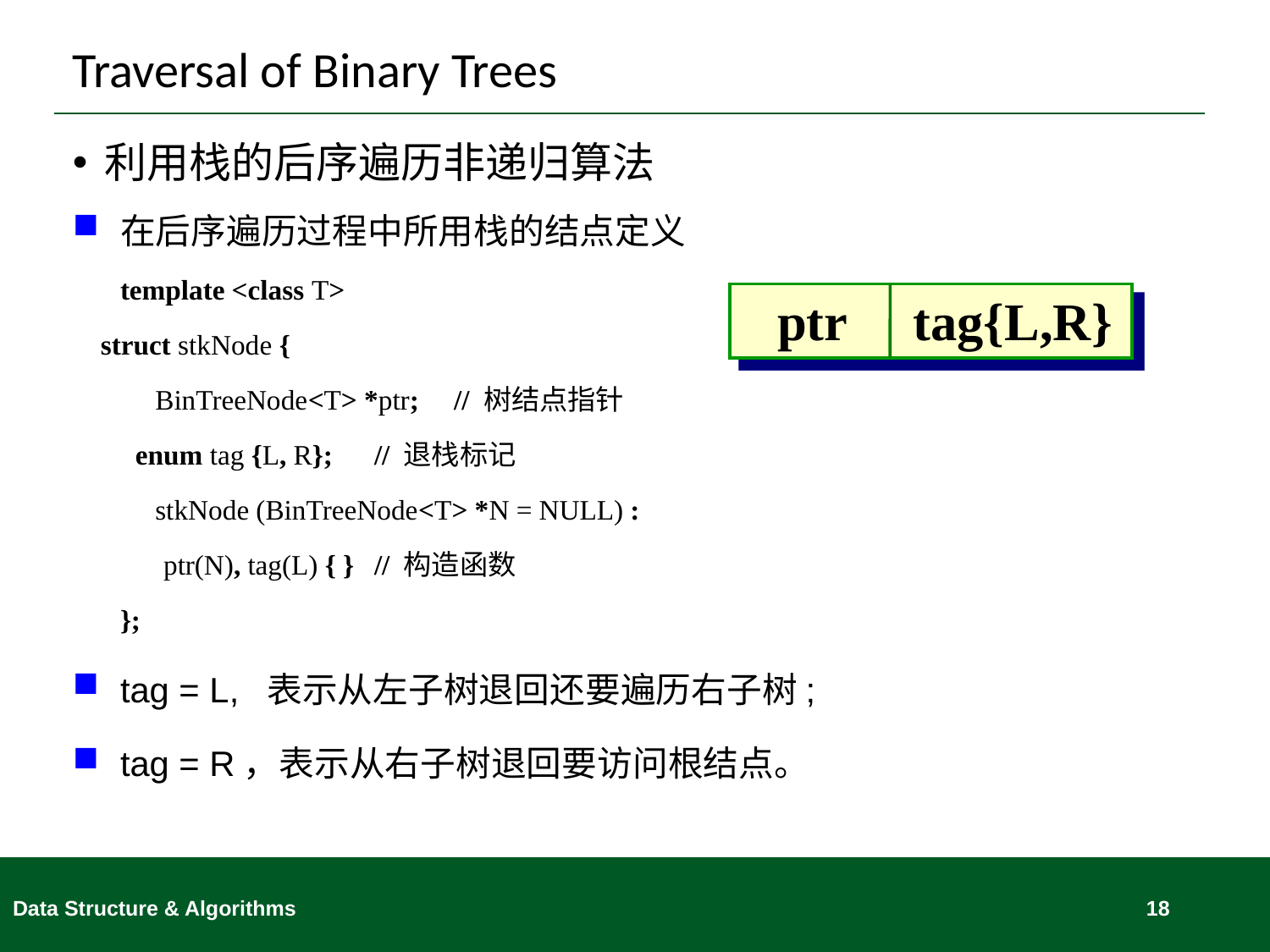

# Traversal of Binary Trees
利用栈的后序遍历非递归算法
在后序遍历过程中所用栈的结点定义
	template <class T>
    struct stkNode {
	     BinTreeNode<T> *ptr;     // 树结点指针
         enum tag {L, R}; 	// 退栈标记
  	     stkNode (BinTreeNode<T> *N = NULL) :
             ptr(N), tag(L) { }	// 构造函数
	};
tag = L,  表示从左子树退回还要遍历右子树;
tag = R，表示从右子树退回要访问根结点。

ptr     tag{L,R}

Data Structure & Algorithms
18